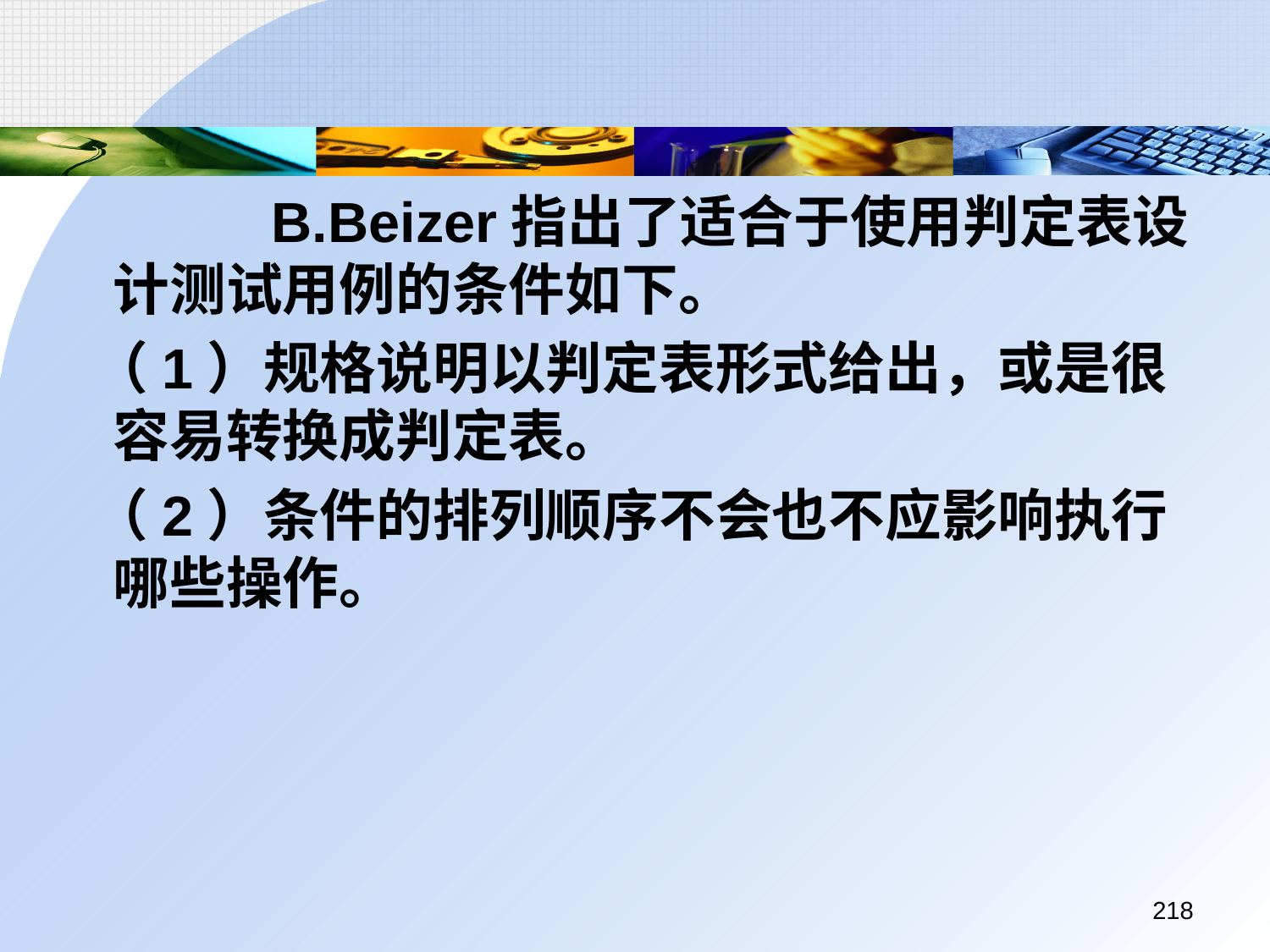

B.Beizer指出了适合于使用判定表设计测试用例的条件如下。
 （1）规格说明以判定表形式给出，或是很容易转换成判定表。
 （2）条件的排列顺序不会也不应影响执行哪些操作。
218